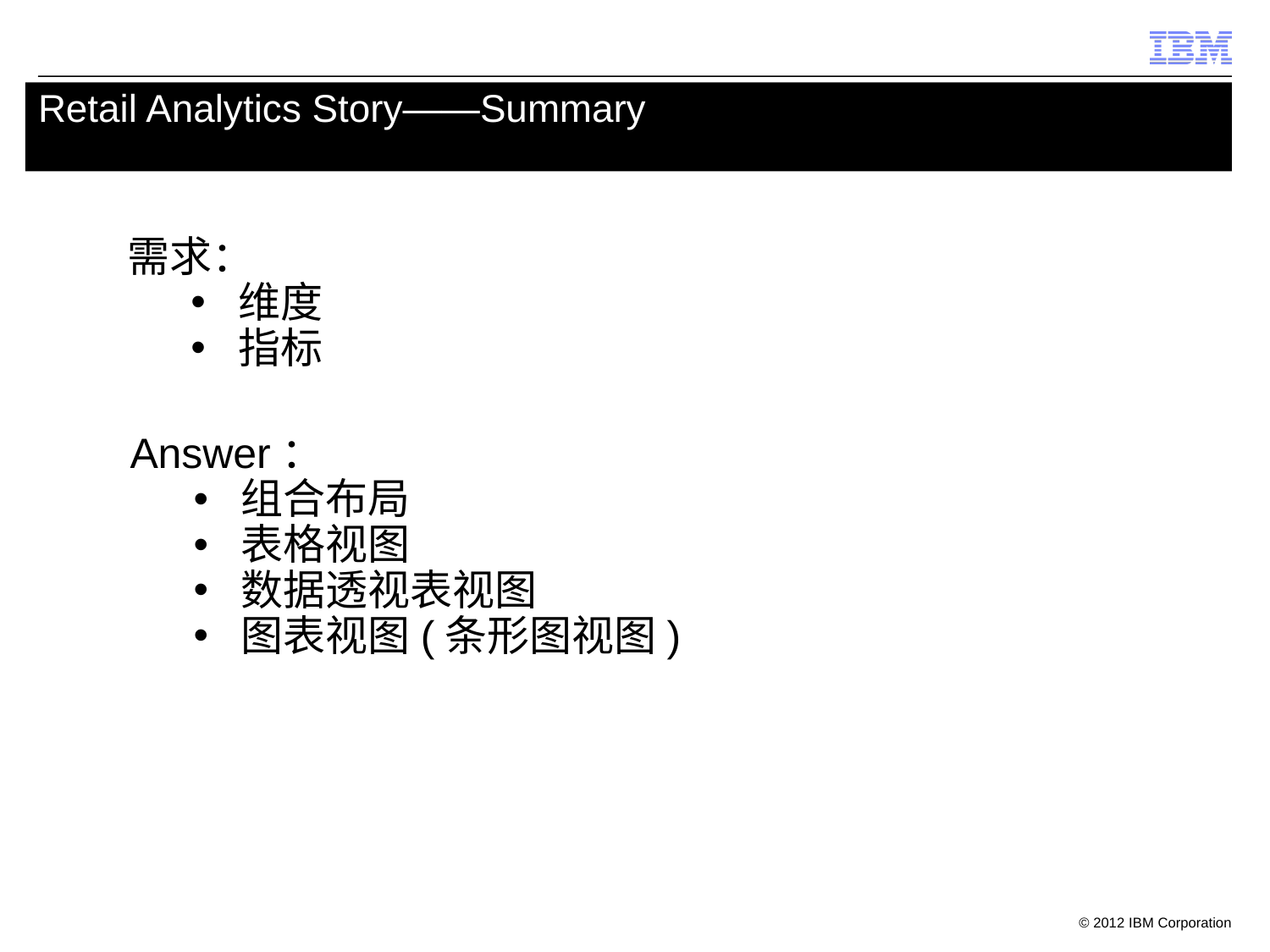

# Retail Analytics Story——Summary
需求：
维度
指标
Answer：
组合布局
表格视图
数据透视表视图
图表视图(条形图视图)